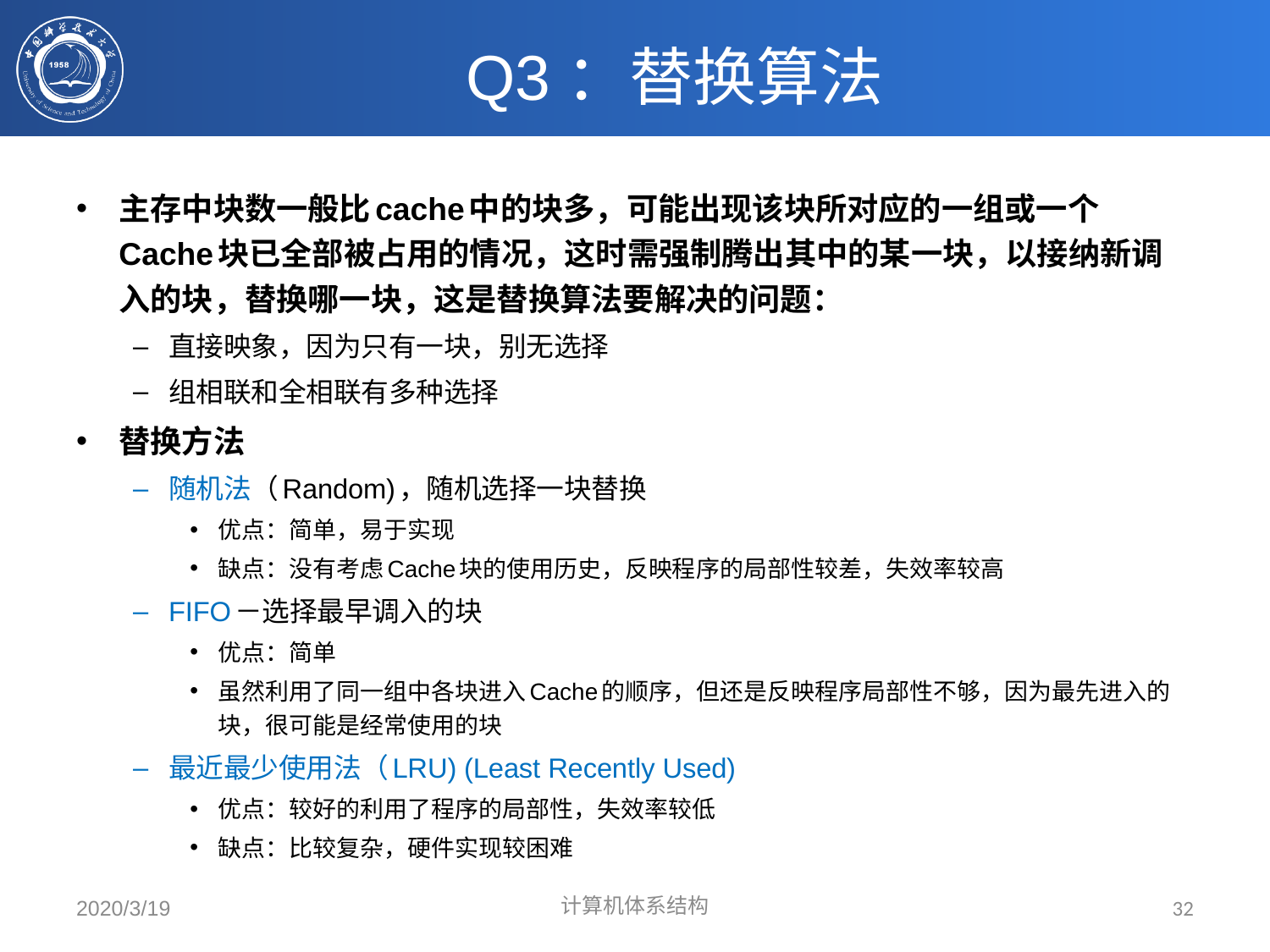

# Q3：替换算法
主存中块数一般比cache中的块多，可能出现该块所对应的一组或一个Cache块已全部被占用的情况，这时需强制腾出其中的某一块，以接纳新调入的块，替换哪一块，这是替换算法要解决的问题：
直接映象，因为只有一块，别无选择
组相联和全相联有多种选择
替换方法
随机法（Random)，随机选择一块替换
优点：简单，易于实现
缺点：没有考虑Cache块的使用历史，反映程序的局部性较差，失效率较高
FIFO－选择最早调入的块
优点：简单
虽然利用了同一组中各块进入Cache的顺序，但还是反映程序局部性不够，因为最先进入的块，很可能是经常使用的块
最近最少使用法（LRU) (Least Recently Used)
优点：较好的利用了程序的局部性，失效率较低
缺点：比较复杂，硬件实现较困难
2020/3/19
计算机体系结构
32